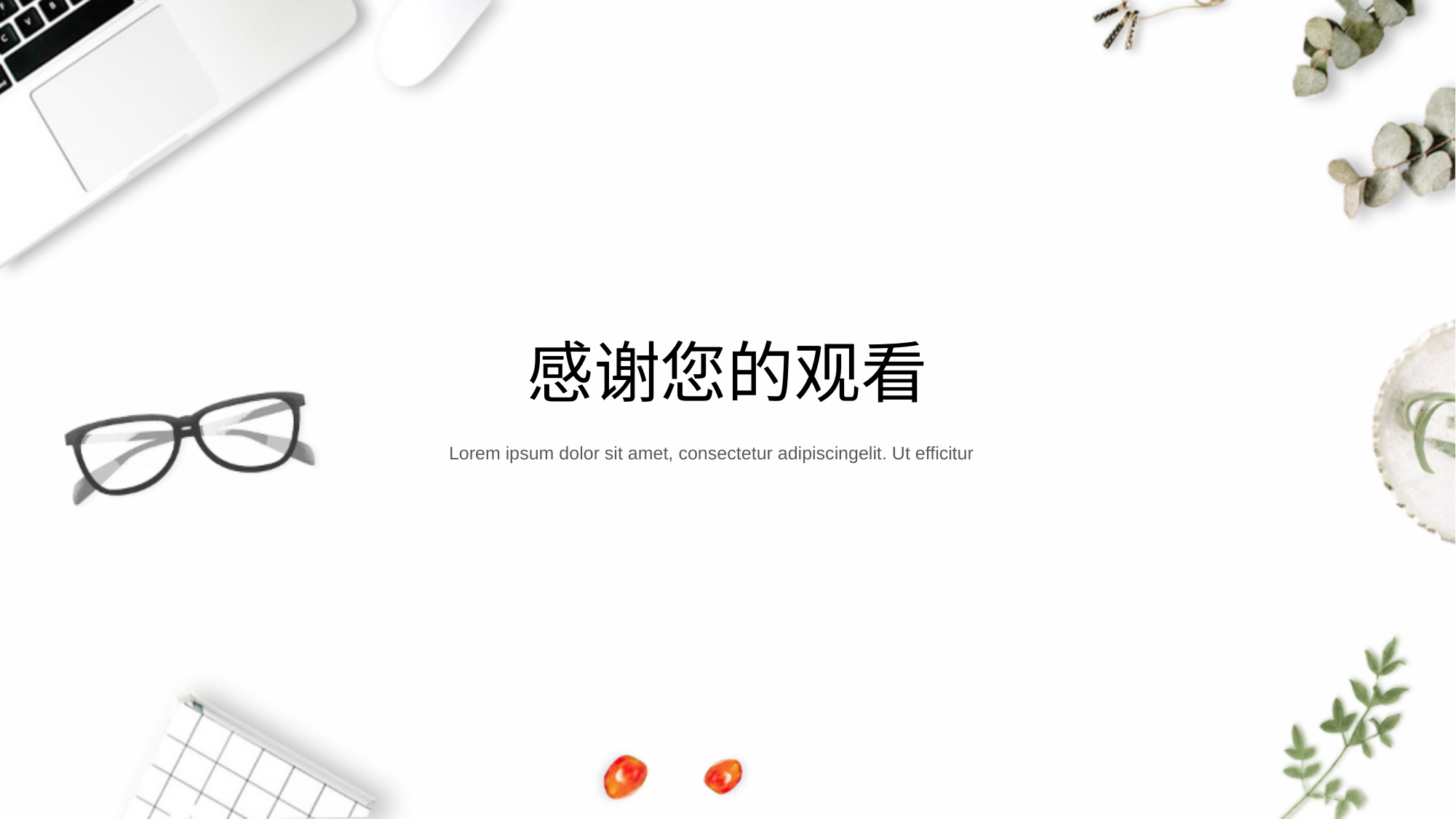

感谢您的观看
Lorem ipsum dolor sit amet, consectetur adipiscingelit. Ut efficitur